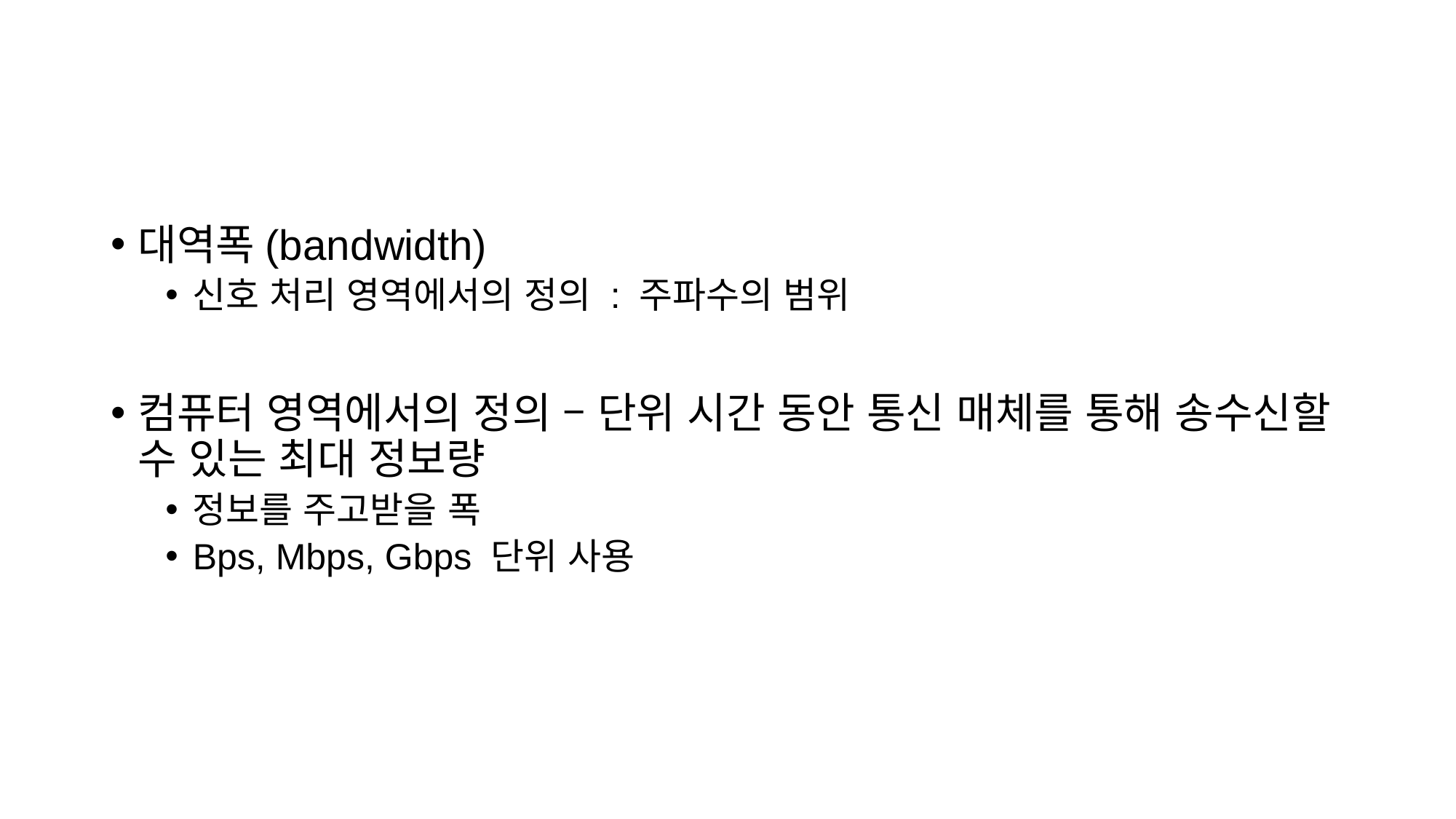

#
대역폭(bandwidth)
신호 처리 영역에서의 정의 : 주파수의 범위

컴퓨터 영역에서의 정의 – 단위 시간 동안 통신 매체를 통해 송수신할 수 있는 최대 정보량
정보를 주고받을 폭
Bps, Mbps, Gbps 단위 사용